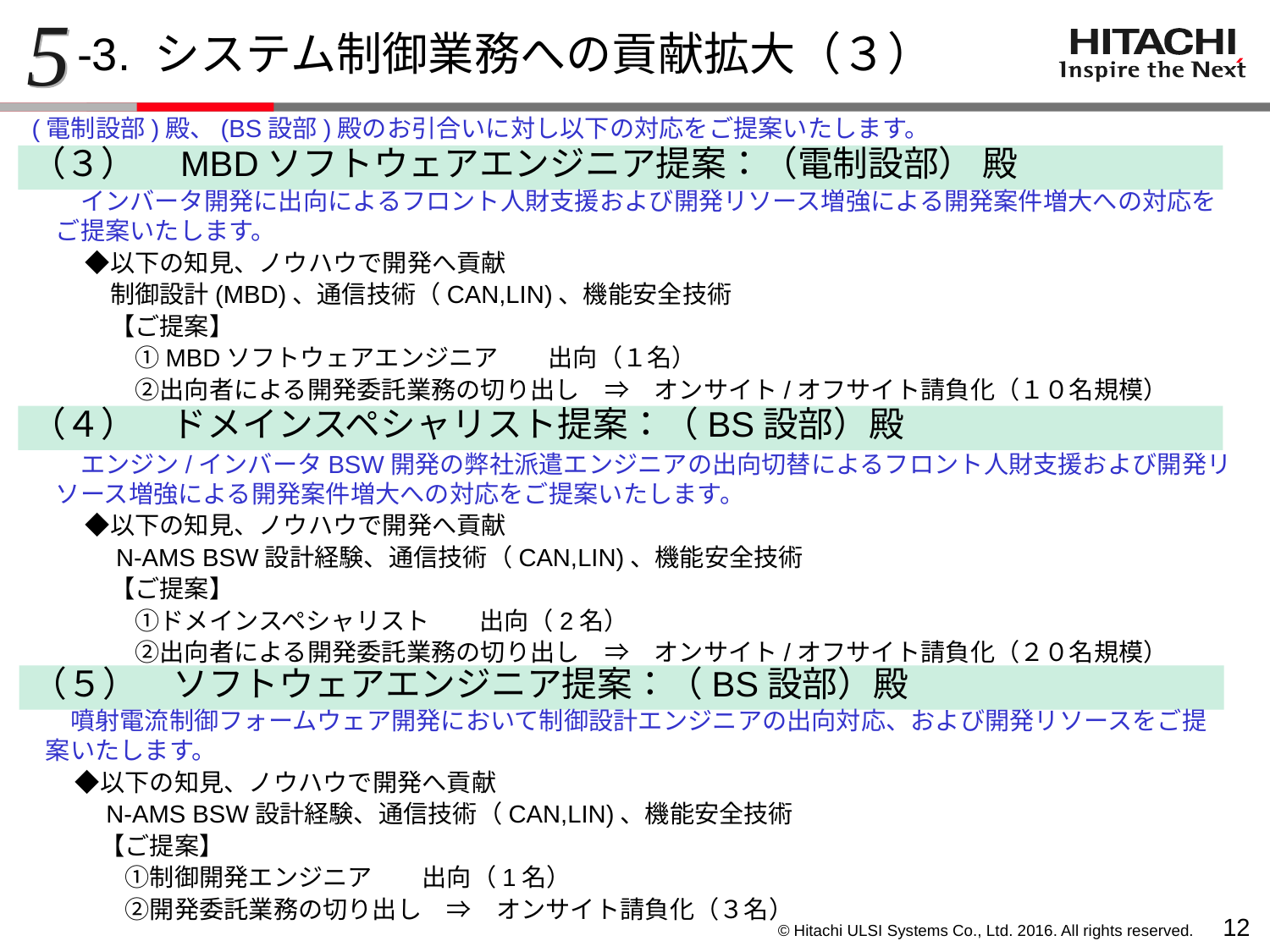

5
-3. システム制御業務への貢献拡大（３）
(電制設部)殿、(BS設部)殿のお引合いに対し以下の対応をご提案いたします。
（３）　MBDソフトウェアエンジニア提案：（電制設部） 殿
　インバータ開発に出向によるフロント人財支援および開発リソース増強による開発案件増大への対応をご提案いたします。
　◆以下の知見、ノウハウで開発へ貢献
　　制御設計(MBD)、通信技術（CAN,LIN)、機能安全技術
　　【ご提案】
　　　①MBDソフトウェアエンジニア　　出向（１名）
　　　②出向者による開発委託業務の切り出し　⇒　オンサイト/オフサイト請負化（１０名規模）
（４）　ドメインスペシャリスト提案：（BS設部）殿
　エンジン/インバータBSW開発の弊社派遣エンジニアの出向切替によるフロント人財支援および開発リソース増強による開発案件増大への対応をご提案いたします。
　◆以下の知見、ノウハウで開発へ貢献
　　N-AMS BSW設計経験、通信技術（CAN,LIN)、機能安全技術
　　【ご提案】
　　　①ドメインスペシャリスト　　出向（2名）
　　　②出向者による開発委託業務の切り出し　⇒　オンサイト/オフサイト請負化（２０名規模）
（５）　ソフトウェアエンジニア提案：（BS設部）殿
　噴射電流制御フォームウェア開発において制御設計エンジニアの出向対応、および開発リソースをご提案いたします。
　◆以下の知見、ノウハウで開発へ貢献
　　N-AMS BSW設計経験、通信技術（CAN,LIN)、機能安全技術
　　【ご提案】
　　　①制御開発エンジニア　　出向（1名）
　　　②開発委託業務の切り出し　⇒　オンサイト請負化（３名）
12